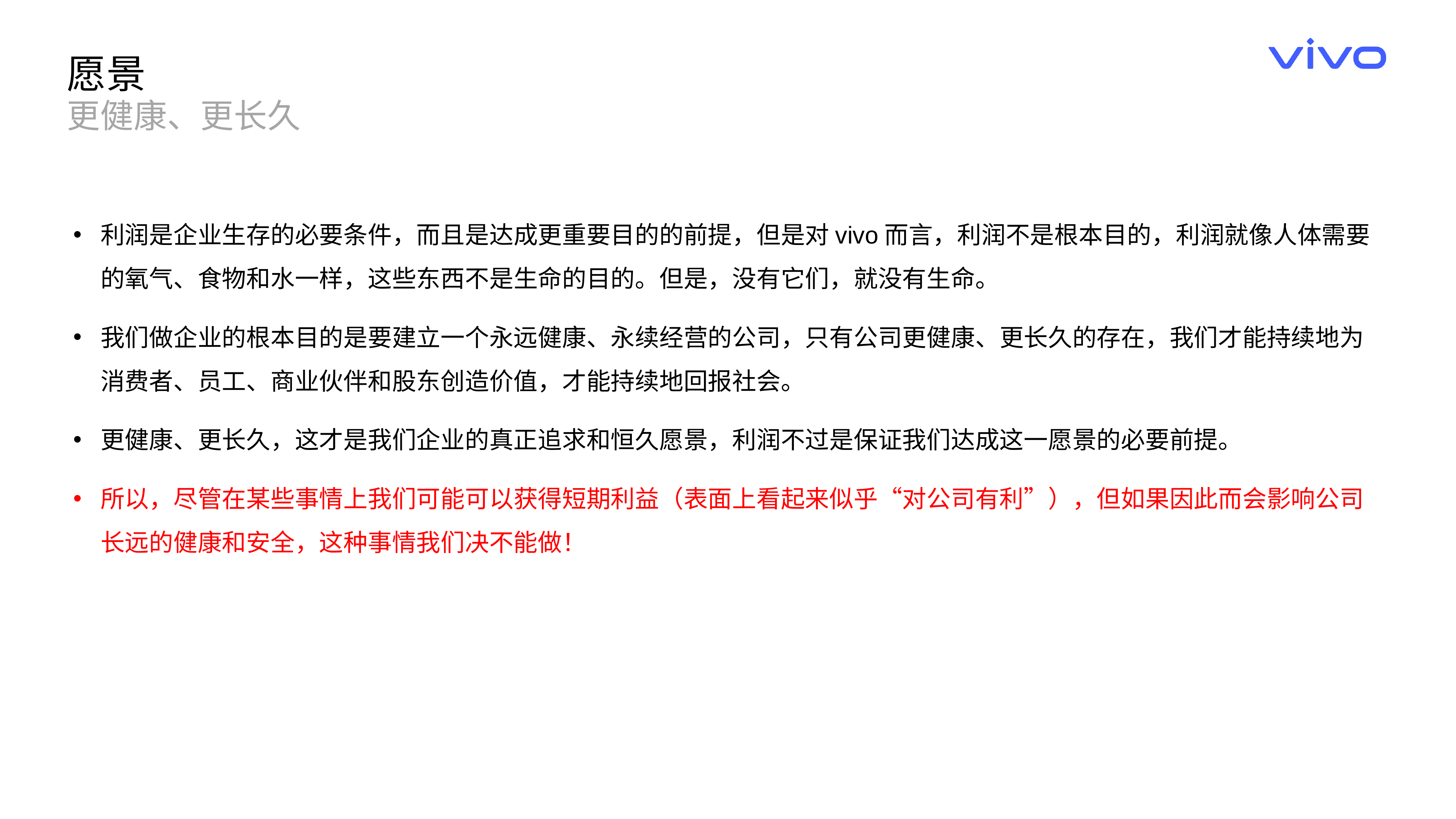

愿景
更健康、更长久
利润是企业生存的必要条件，而且是达成更重要目的的前提，但是对vivo而言，利润不是根本目的，利润就像人体需要的氧气、食物和水一样，这些东西不是生命的目的。但是，没有它们，就没有生命。
我们做企业的根本目的是要建立一个永远健康、永续经营的公司，只有公司更健康、更长久的存在，我们才能持续地为消费者、员工、商业伙伴和股东创造价值，才能持续地回报社会。
更健康、更长久，这才是我们企业的真正追求和恒久愿景，利润不过是保证我们达成这一愿景的必要前提。
所以，尽管在某些事情上我们可能可以获得短期利益（表面上看起来似乎“对公司有利”），但如果因此而会影响公司长远的健康和安全，这种事情我们决不能做！